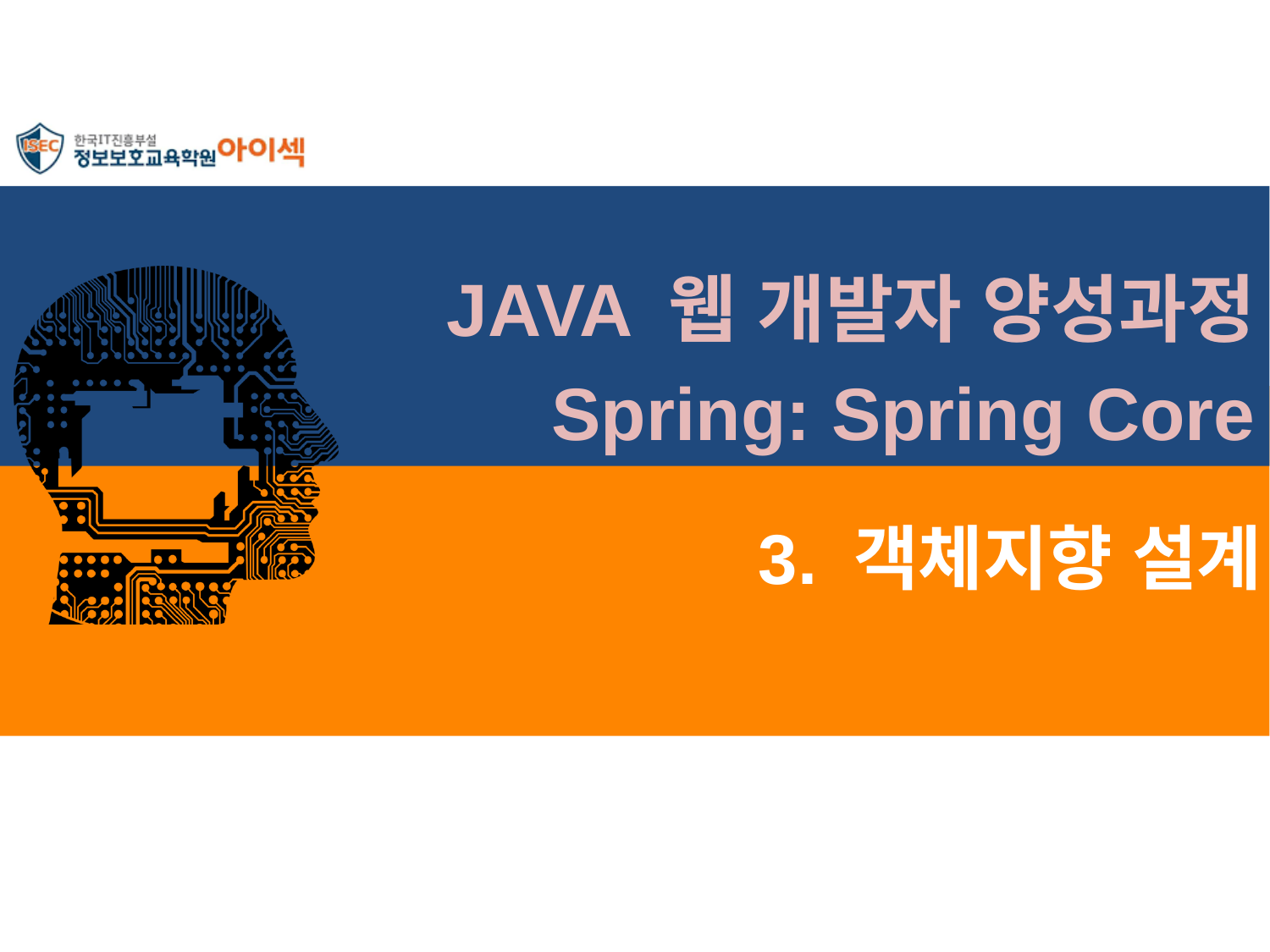

JAVA 웹 개발자 양성과정
Spring: Spring Core

# 3. 객체지향 설계